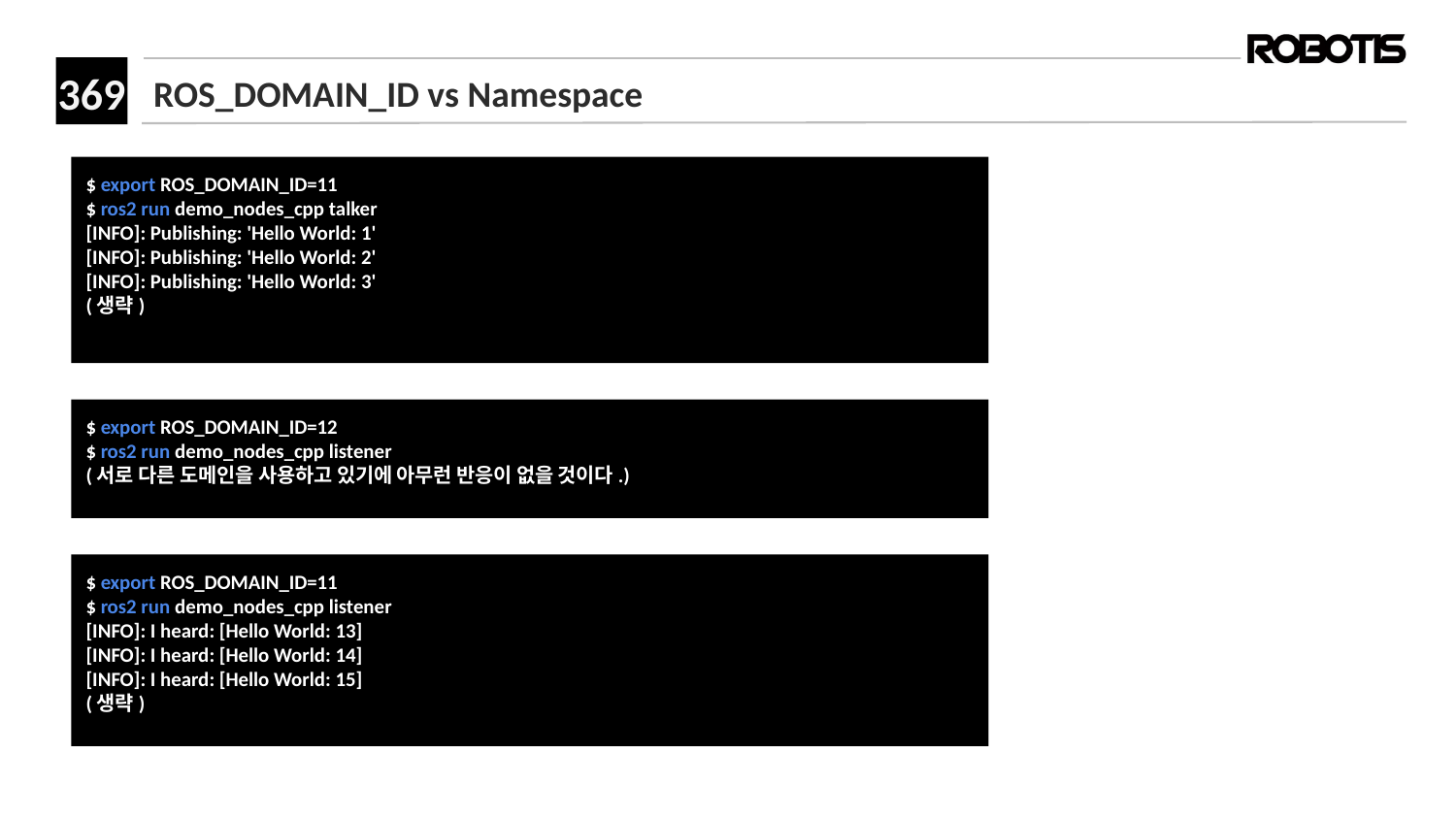

# ROS_DOMAIN_ID vs Namespace
$ export ROS_DOMAIN_ID=11
$ ros2 run demo_nodes_cpp talker
[INFO]: Publishing: 'Hello World: 1'
[INFO]: Publishing: 'Hello World: 2'
[INFO]: Publishing: 'Hello World: 3'
(생략)

$ export ROS_DOMAIN_ID=12
$ ros2 run demo_nodes_cpp listener
(서로 다른 도메인을 사용하고 있기에 아무런 반응이 없을 것이다.)

$ export ROS_DOMAIN_ID=11
$ ros2 run demo_nodes_cpp listener
[INFO]: I heard: [Hello World: 13]
[INFO]: I heard: [Hello World: 14]
[INFO]: I heard: [Hello World: 15]
(생략)